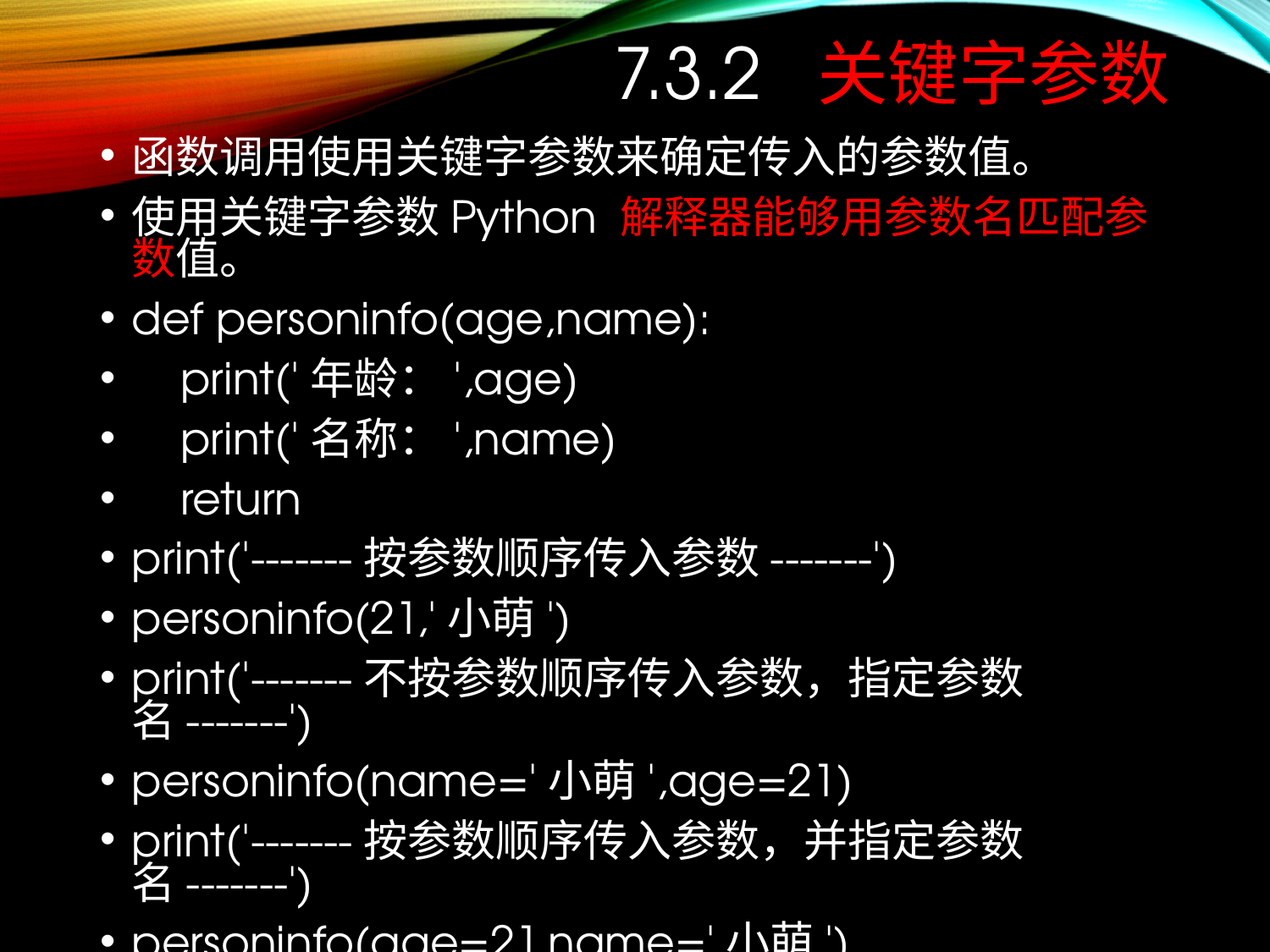

# 7.3.2  关键字参数
函数调用使用关键字参数来确定传入的参数值。
使用关键字参数Python 解释器能够用参数名匹配参数值。
def personinfo(age,name):
    print('年龄：',age)
    print('名称：',name)
    return
print('-------按参数顺序传入参数-------')
personinfo(21,'小萌')
print('-------不按参数顺序传入参数，指定参数名-------')
personinfo(name='小萌',age=21)
print('-------按参数顺序传入参数，并指定参数名-------')
personinfo(age=21,name='小萌')